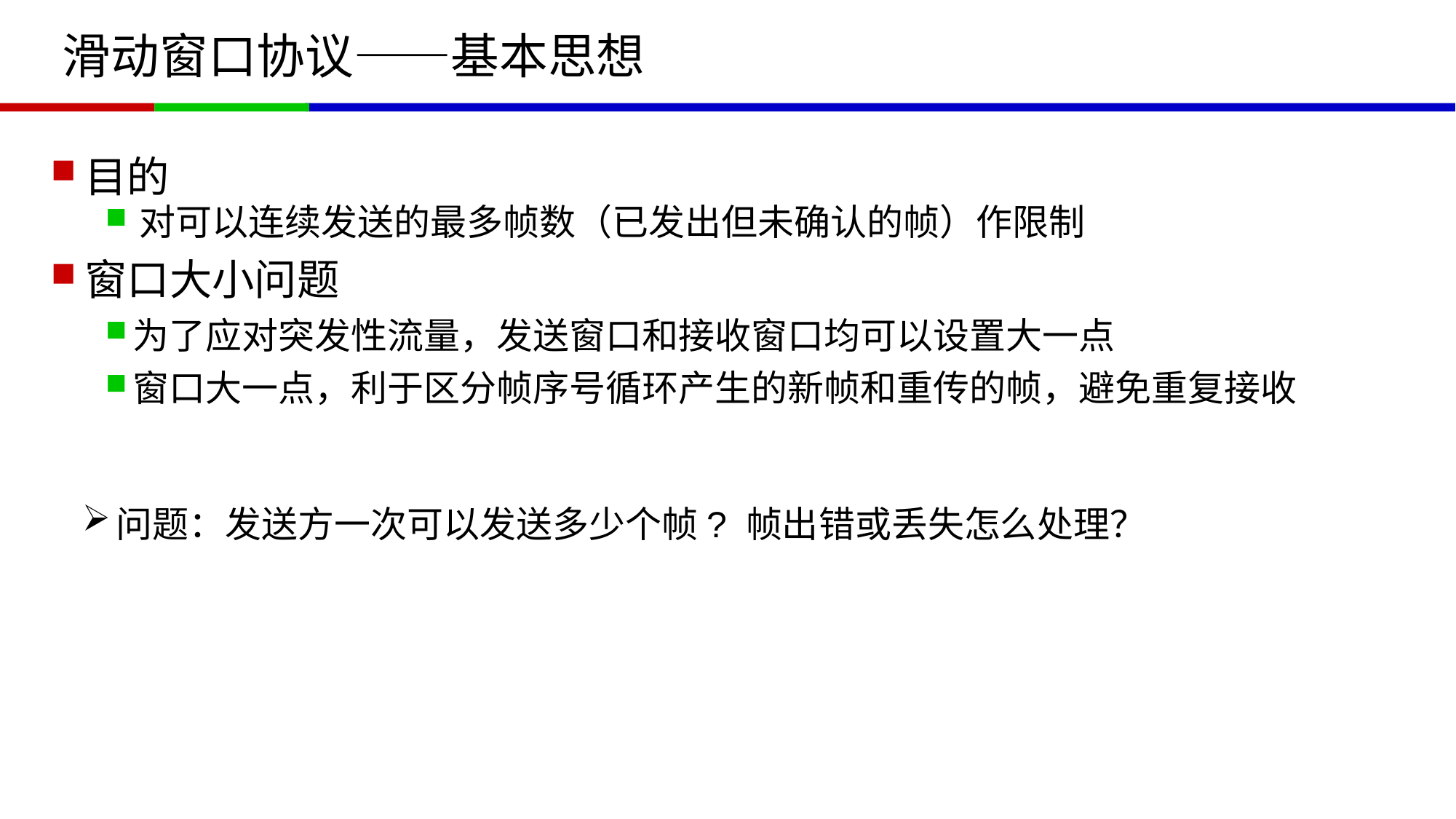

# 滑动窗口协议——基本思想
目的
对可以连续发送的最多帧数（已发出但未确认的帧）作限制
窗口大小问题
为了应对突发性流量，发送窗口和接收窗口均可以设置大一点
窗口大一点，利于区分帧序号循环产生的新帧和重传的帧，避免重复接收
问题：发送方一次可以发送多少个帧? 帧出错或丢失怎么处理？
59